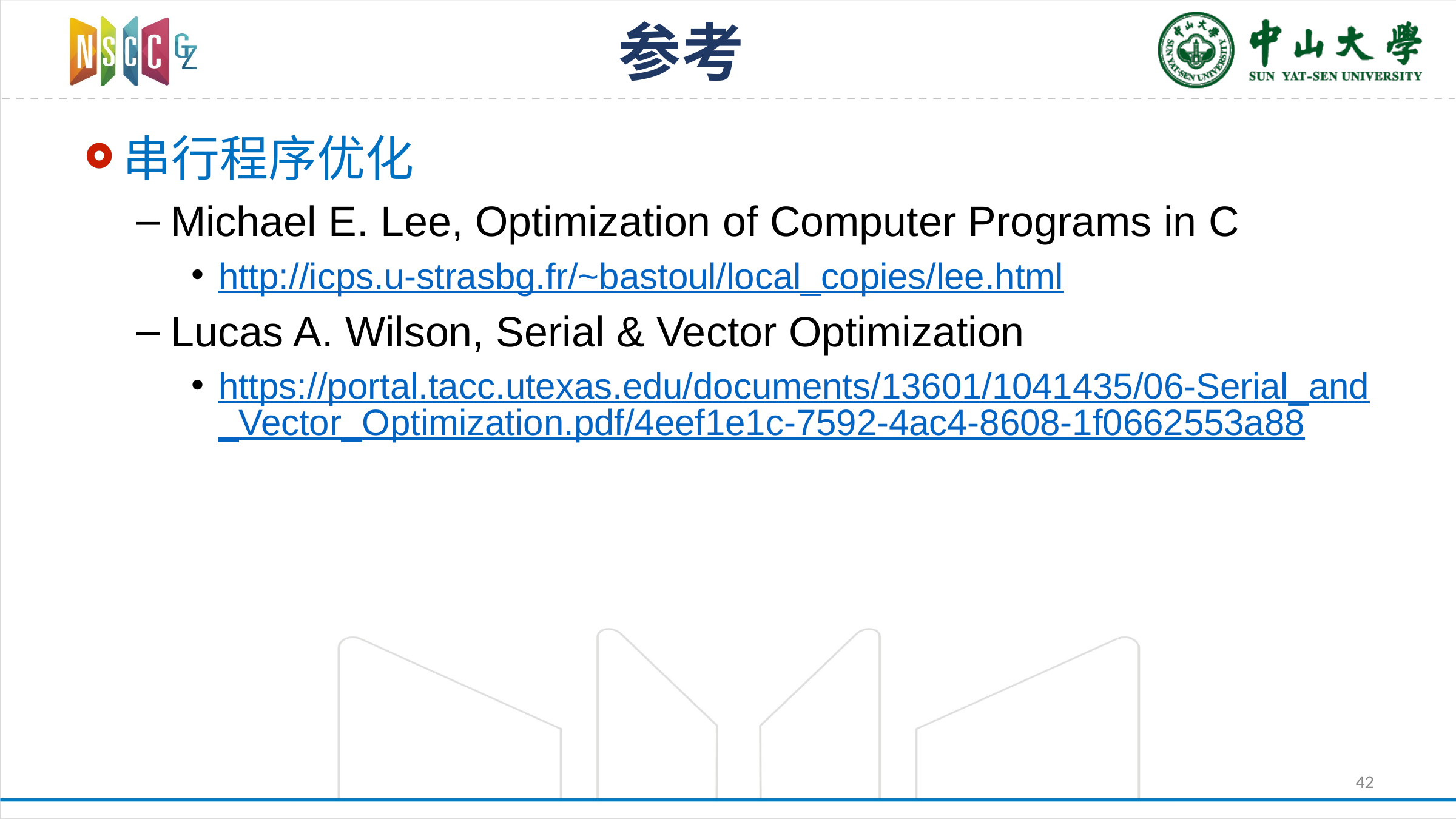

# 参考
串行程序优化
Michael E. Lee, Optimization of Computer Programs in C
http://icps.u-strasbg.fr/~bastoul/local_copies/lee.html
Lucas A. Wilson, Serial & Vector Optimization
https://portal.tacc.utexas.edu/documents/13601/1041435/06-Serial_and_Vector_Optimization.pdf/4eef1e1c-7592-4ac4-8608-1f0662553a88
42